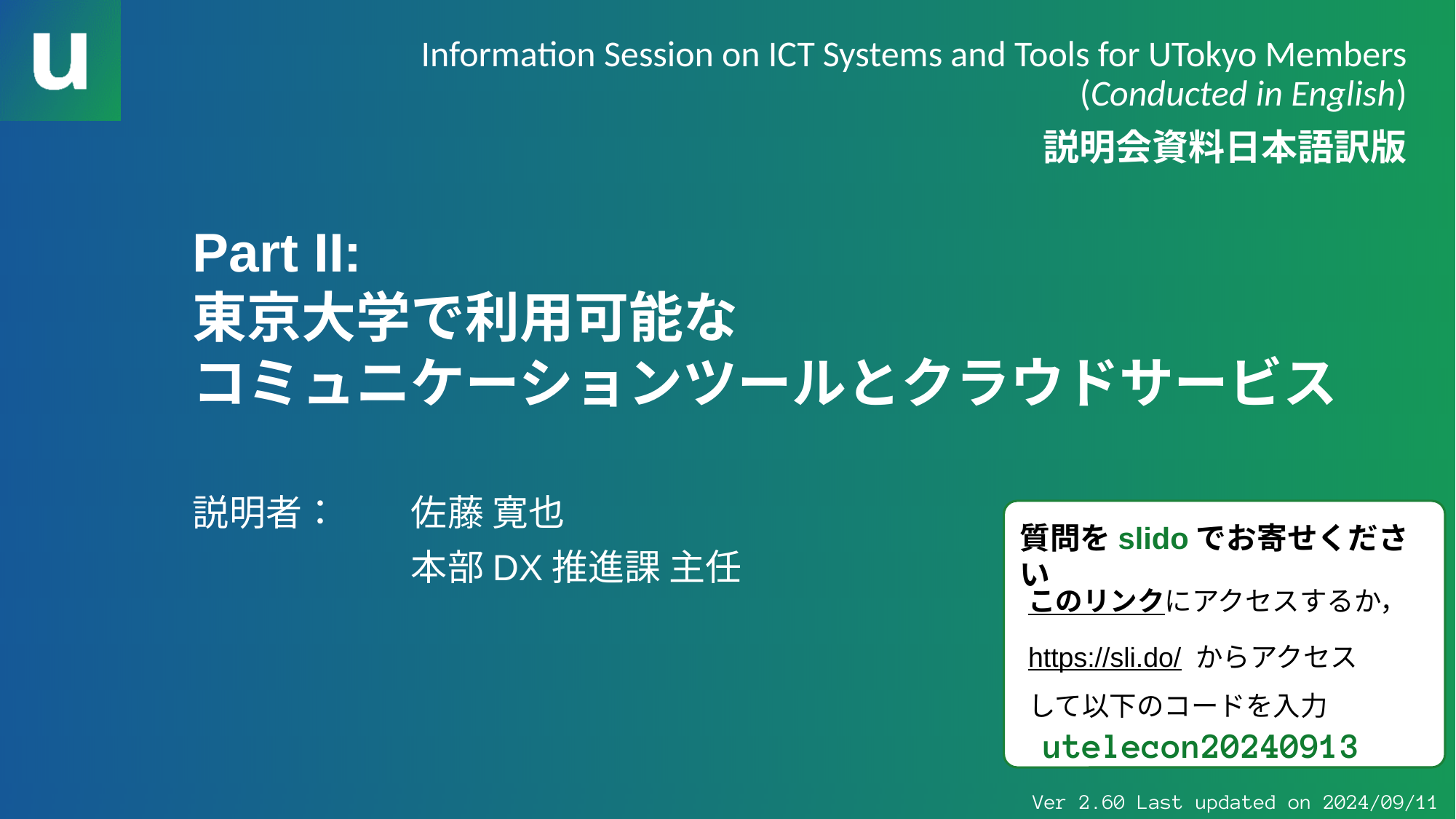

Information Session on ICT Systems and Tools for UTokyo Members
(Conducted in English)
説明会資料日本語訳版
# Part II: 東京大学で利用可能な コミュニケーションツールとクラウドサービス

説明者：	佐藤 寛也
		本部DX推進課 主任

質問をslidoでお寄せください
このリンクにアクセスするか，
https://sli.do/ からアクセス
して以下のコードを入力
 utelecon20240913
Ver 2.60 Last updated on 2024/09/11